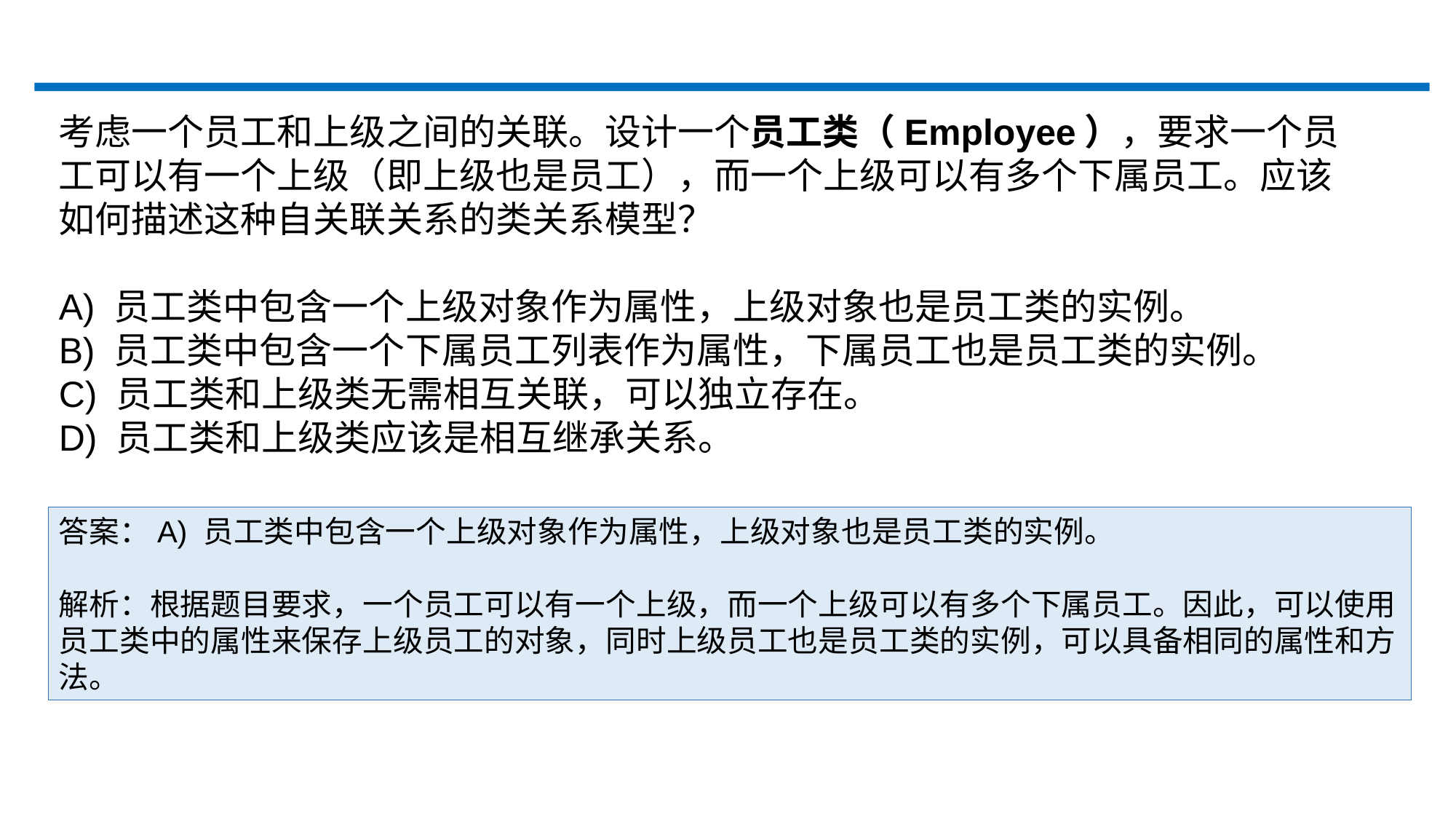

考虑一个员工和上级之间的关联。设计一个员工类（Employee），要求一个员工可以有一个上级（即上级也是员工），而一个上级可以有多个下属员工。应该如何描述这种自关联关系的类关系模型？

A) 员工类中包含一个上级对象作为属性，上级对象也是员工类的实例。
B) 员工类中包含一个下属员工列表作为属性，下属员工也是员工类的实例。
C) 员工类和上级类无需相互关联，可以独立存在。
D) 员工类和上级类应该是相互继承关系。
答案：A) 员工类中包含一个上级对象作为属性，上级对象也是员工类的实例。

解析：根据题目要求，一个员工可以有一个上级，而一个上级可以有多个下属员工。因此，可以使用员工类中的属性来保存上级员工的对象，同时上级员工也是员工类的实例，可以具备相同的属性和方法。